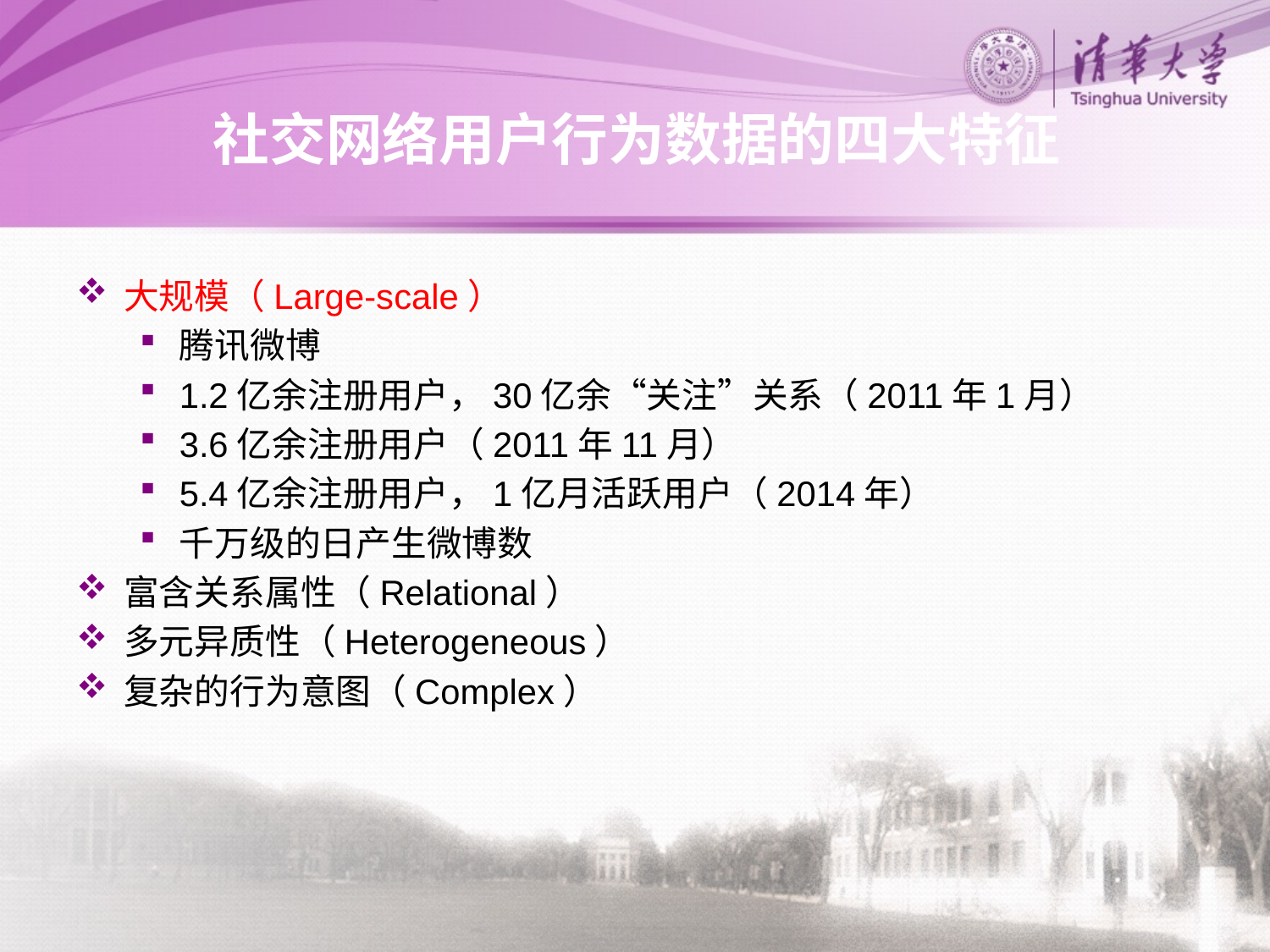

# 社交网络用户行为数据的四大特征
大规模（Large-scale）
腾讯微博
1.2亿余注册用户，30亿余“关注”关系（2011年1月）
3.6亿余注册用户（2011年11月）
5.4亿余注册用户，1亿月活跃用户（2014年）
千万级的日产生微博数
富含关系属性（Relational）
多元异质性（Heterogeneous）
复杂的行为意图（Complex）